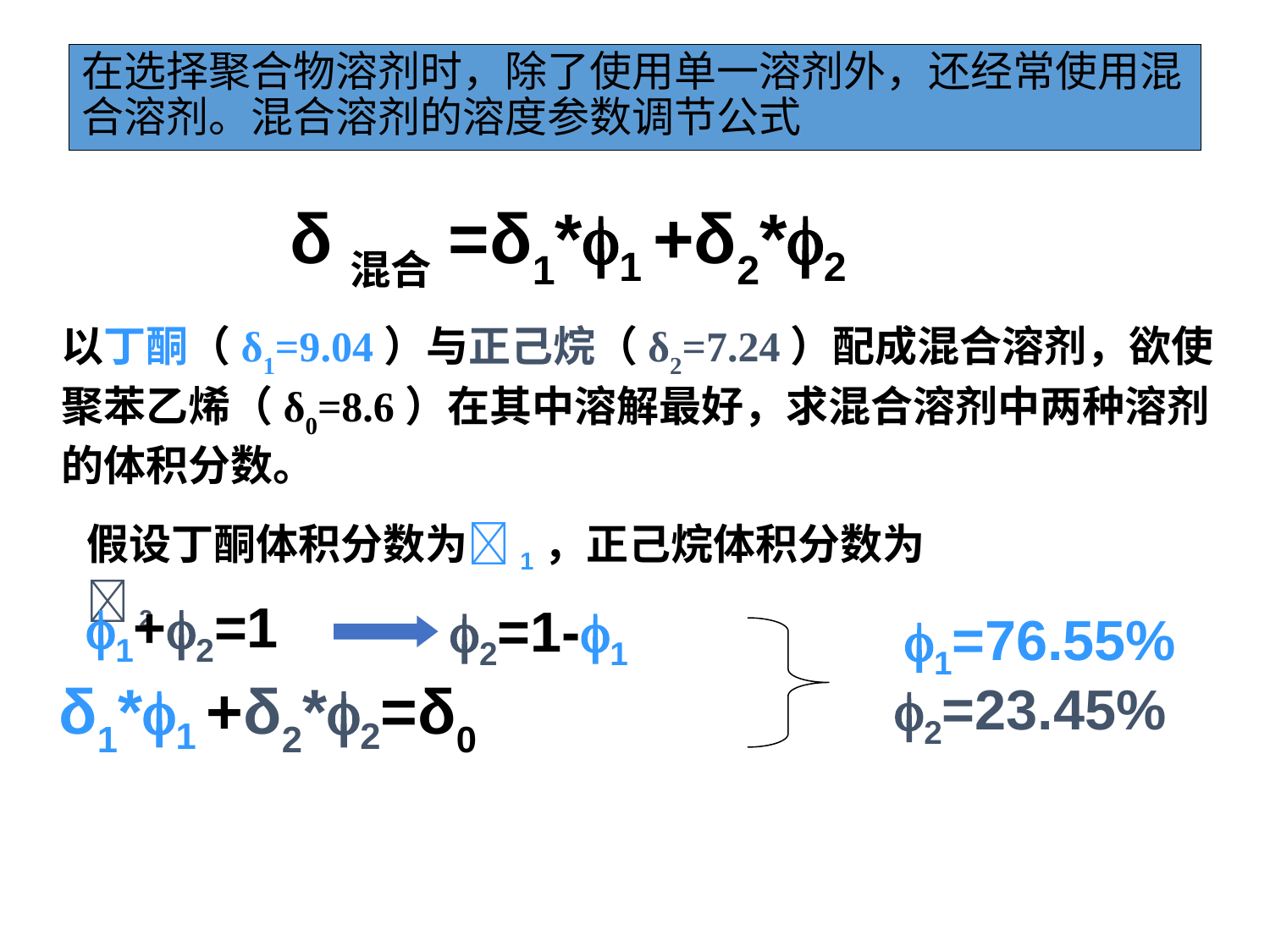

# 在选择聚合物溶剂时，除了使用单一溶剂外，还经常使用混合溶剂。混合溶剂的溶度参数调节公式
δ混合=δ1*φ1 +δ2*φ2
以丁酮（δ1=9.04）与正己烷（δ2=7.24）配成混合溶剂，欲使聚苯乙烯（δ0=8.6）在其中溶解最好，求混合溶剂中两种溶剂的体积分数。
假设丁酮体积分数为φ1，正己烷体积分数为φ2
φ1+φ2=1
φ2=1-φ1
φ1=76.55%

δ1*φ1 +δ2*φ2=δ0
φ2=23.45%